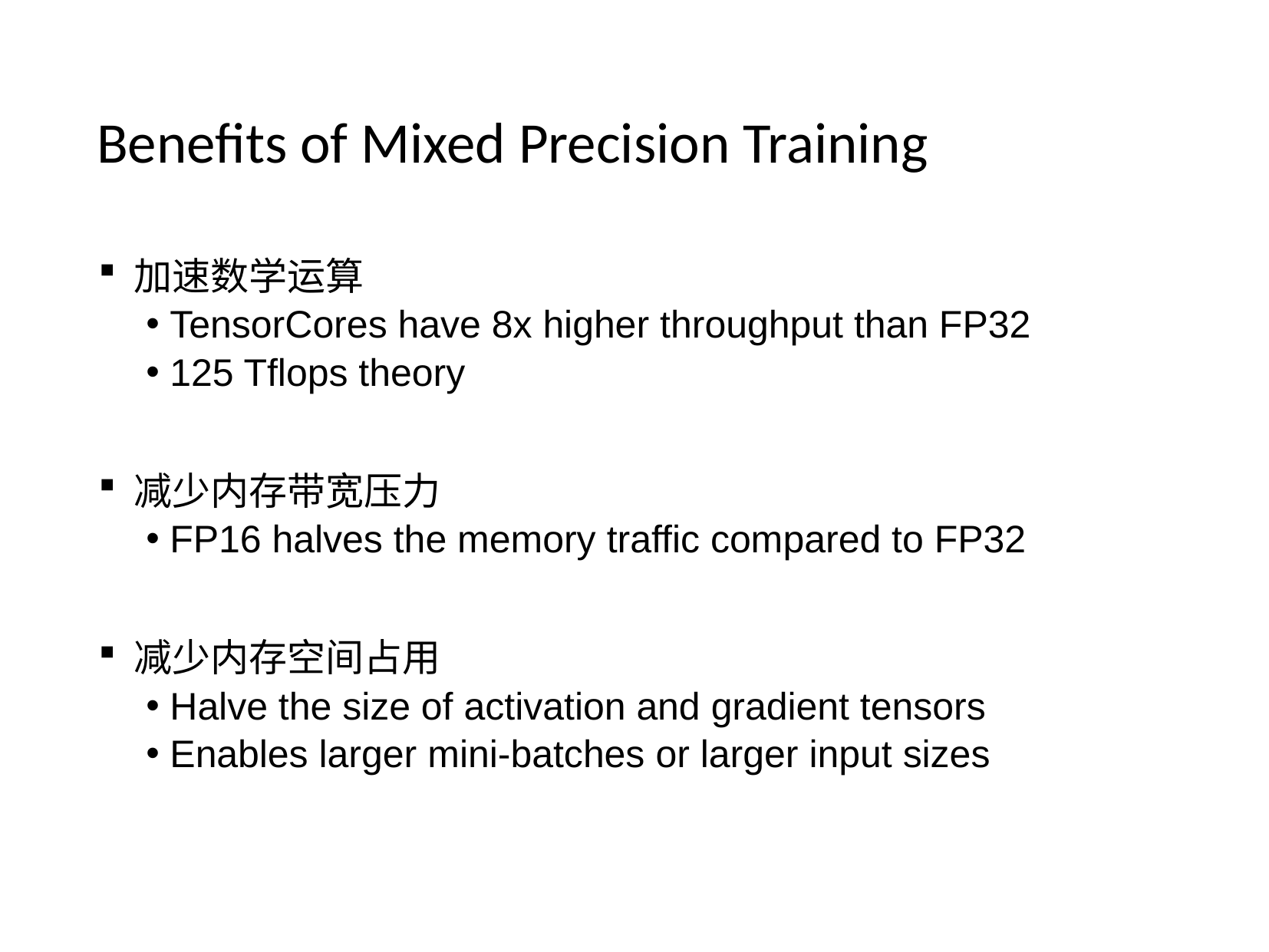

# Benefits of Mixed Precision Training
加速数学运算
TensorCores have 8x higher throughput than FP32
125 Tflops theory

减少内存带宽压力
FP16 halves the memory traffic compared to FP32

减少内存空间占用
Halve the size of activation and gradient tensors
Enables larger mini-batches or larger input sizes